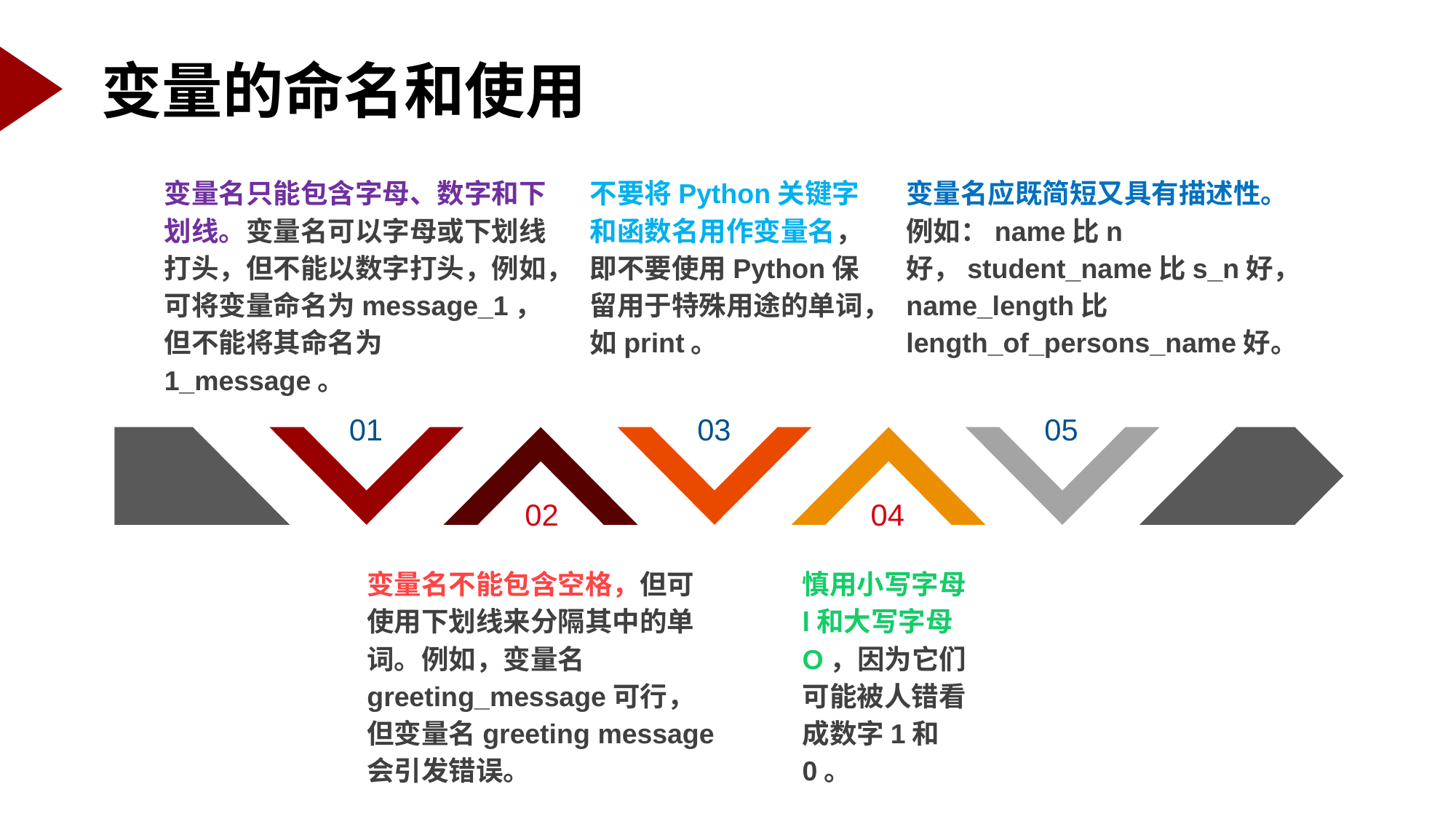

变量的命名和使用

不要将Python关键字和函数名用作变量名，即不要使用Python保留用于特殊用途的单词，如print。
变量名应既简短又具有描述性。例如：name比n好，student_name比s_n好，name_length比length_of_persons_name好。
变量名只能包含字母、数字和下划线。变量名可以字母或下划线打头，但不能以数字打头，例如，可将变量命名为message_1，但不能将其命名为1_message。
01
03
05

02
04
变量名不能包含空格，但可使用下划线来分隔其中的单词。例如，变量名greeting_message可行，但变量名greeting message会引发错误。
慎用小写字母l和大写字母O，因为它们可能被人错看成数字1和0。